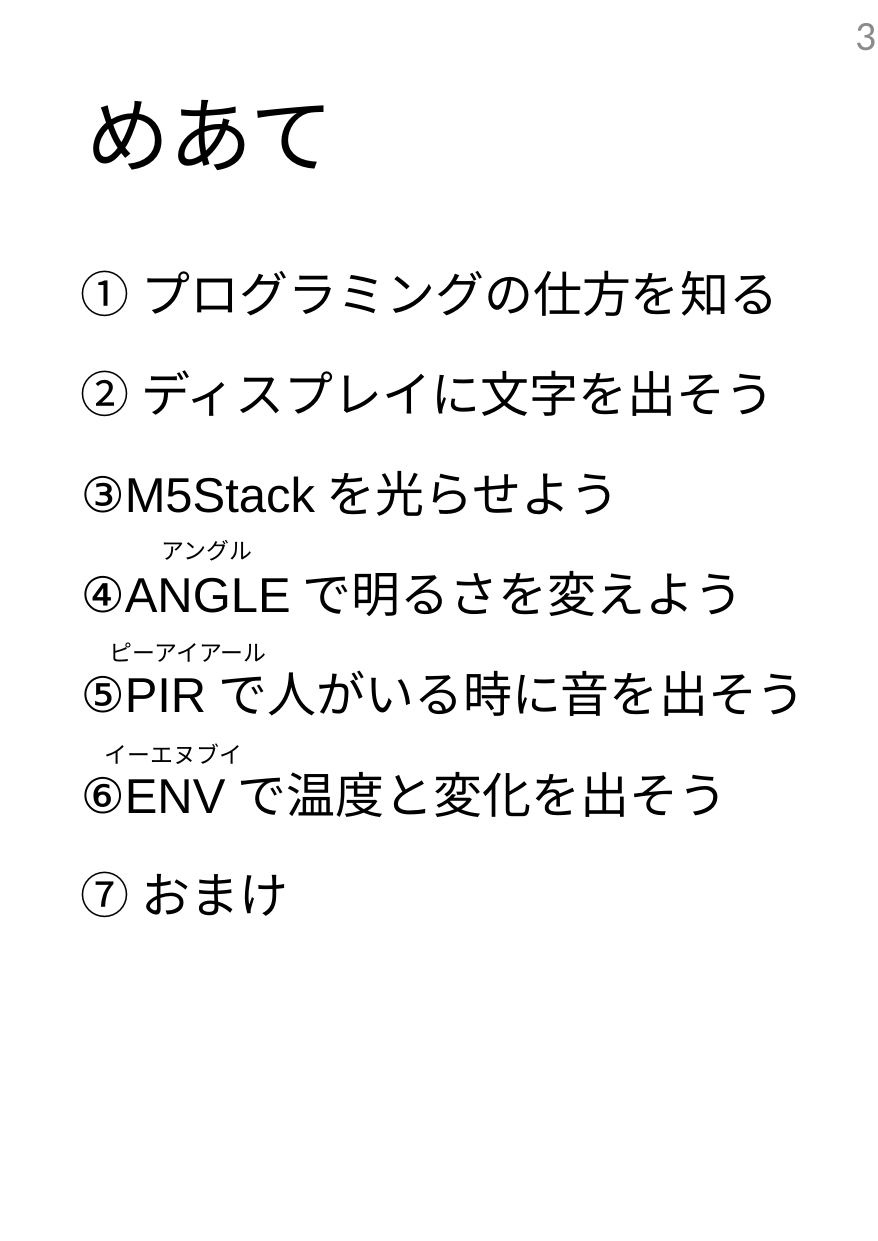

3
めあて
①プログラミングの仕方を知る
②ディスプレイに文字を出そう
③M5Stackを光らせよう
④ANGLEで明るさを変えよう
⑤PIRで人がいる時に音を出そう
⑥ENVで温度と変化を出そう
⑦おまけ
アングル
ピーアイアール
イーエヌブイ